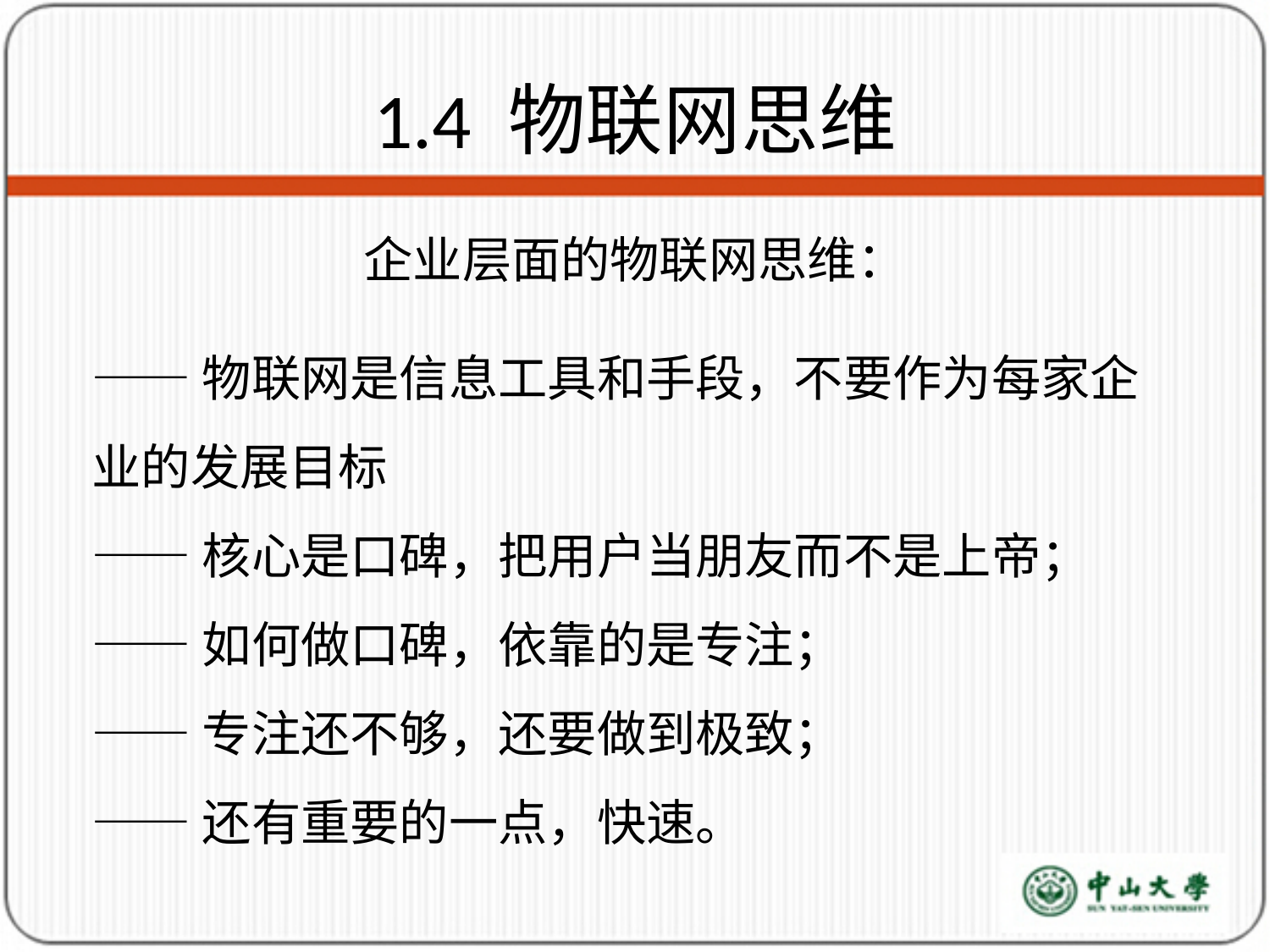

# 1.4 物联网思维
企业层面的物联网思维：
——物联网是信息工具和手段，不要作为每家企业的发展目标
——核心是口碑，把用户当朋友而不是上帝；
——如何做口碑，依靠的是专注；
——专注还不够，还要做到极致；
——还有重要的一点，快速。